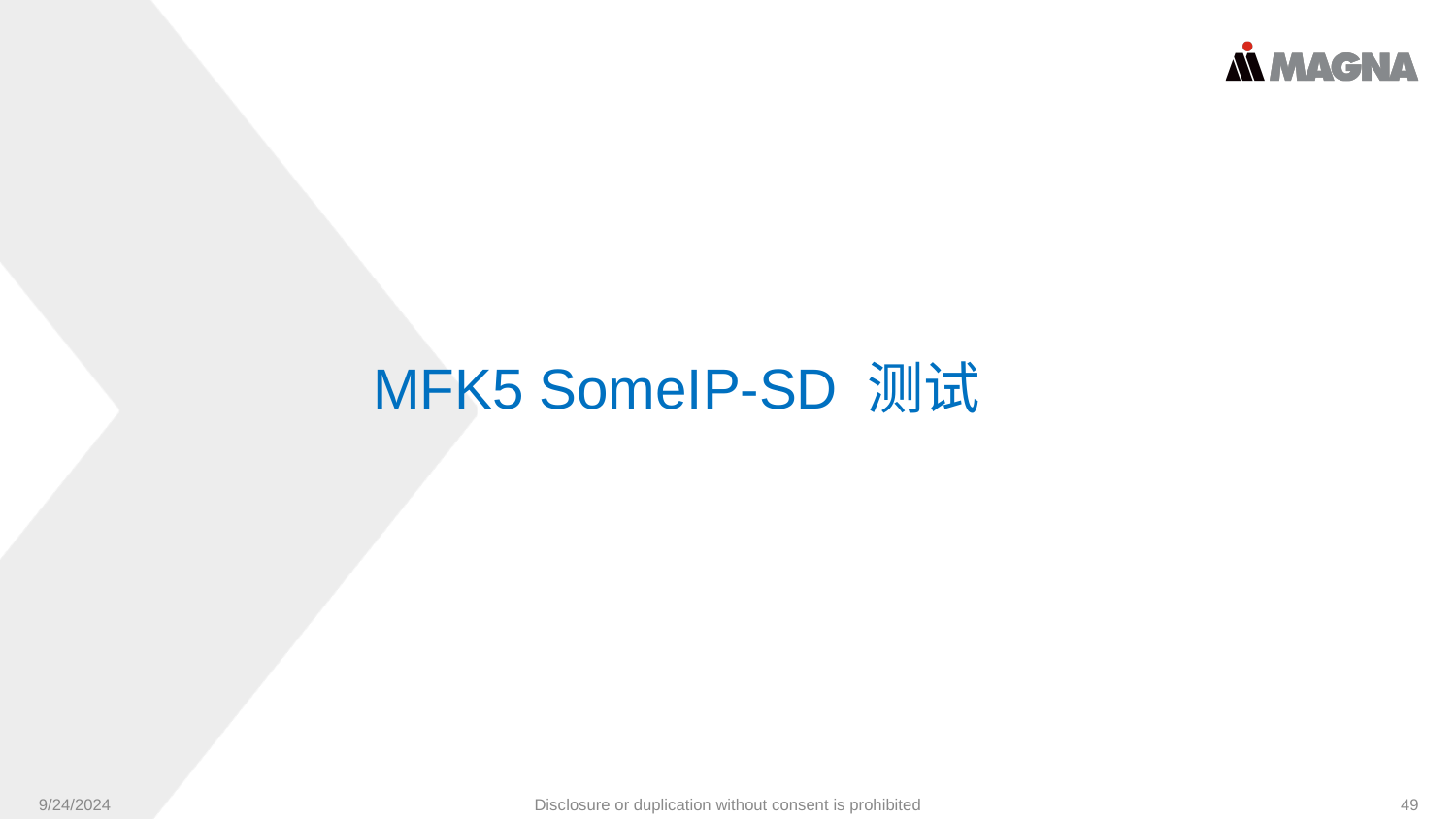

MFK5 SomeIP-SD 测试
9/24/2024
Disclosure or duplication without consent is prohibited
49